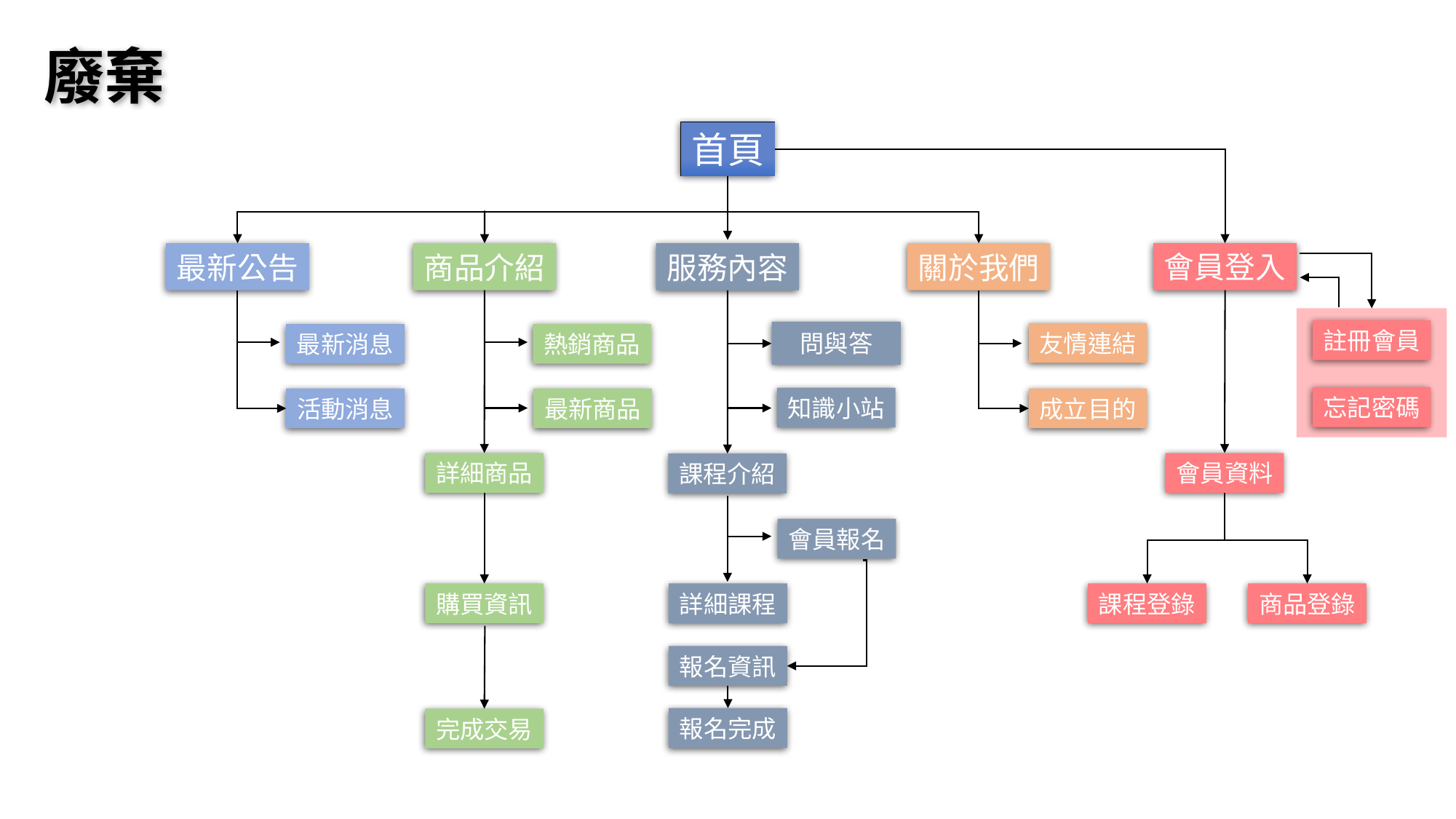

廢棄
首頁
會員登入
最新公告
服務內容
關於我們
商品介紹

註冊會員
友情連結
問與答
最新消息
熱銷商品
忘記密碼
知識小站
活動消息
最新商品
成立目的
詳細商品
會員資料
課程介紹
會員報名
購買資訊
詳細課程
課程登錄
商品登錄
報名資訊
報名完成
完成交易